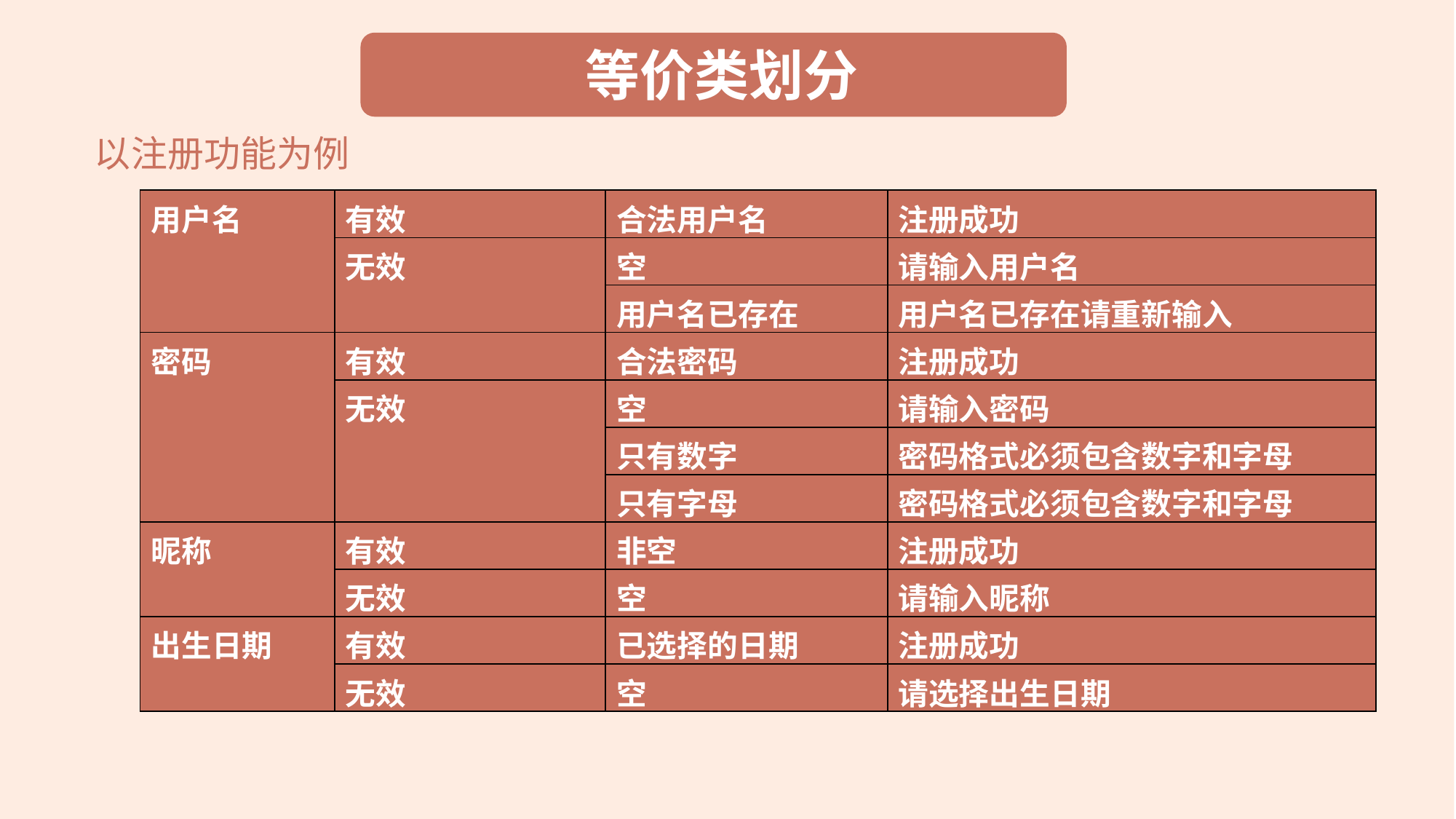

请在此输入内容

等价类划分
以注册功能为例
| 用户名 | 有效 | 合法用户名 | 注册成功 |
| --- | --- | --- | --- |
|  | 无效 | 空 | 请输入用户名 |
|  |  | 用户名已存在 | 用户名已存在请重新输入 |
| 密码 | 有效 | 合法密码 | 注册成功 |
|  | 无效 | 空 | 请输入密码 |
|  |  | 只有数字 | 密码格式必须包含数字和字母 |
|  |  | 只有字母 | 密码格式必须包含数字和字母 |
| 昵称 | 有效 | 非空 | 注册成功 |
|  | 无效 | 空 | 请输入昵称 |
| 出生日期 | 有效 | 已选择的日期 | 注册成功 |
|  | 无效 | 空 | 请选择出生日期 |